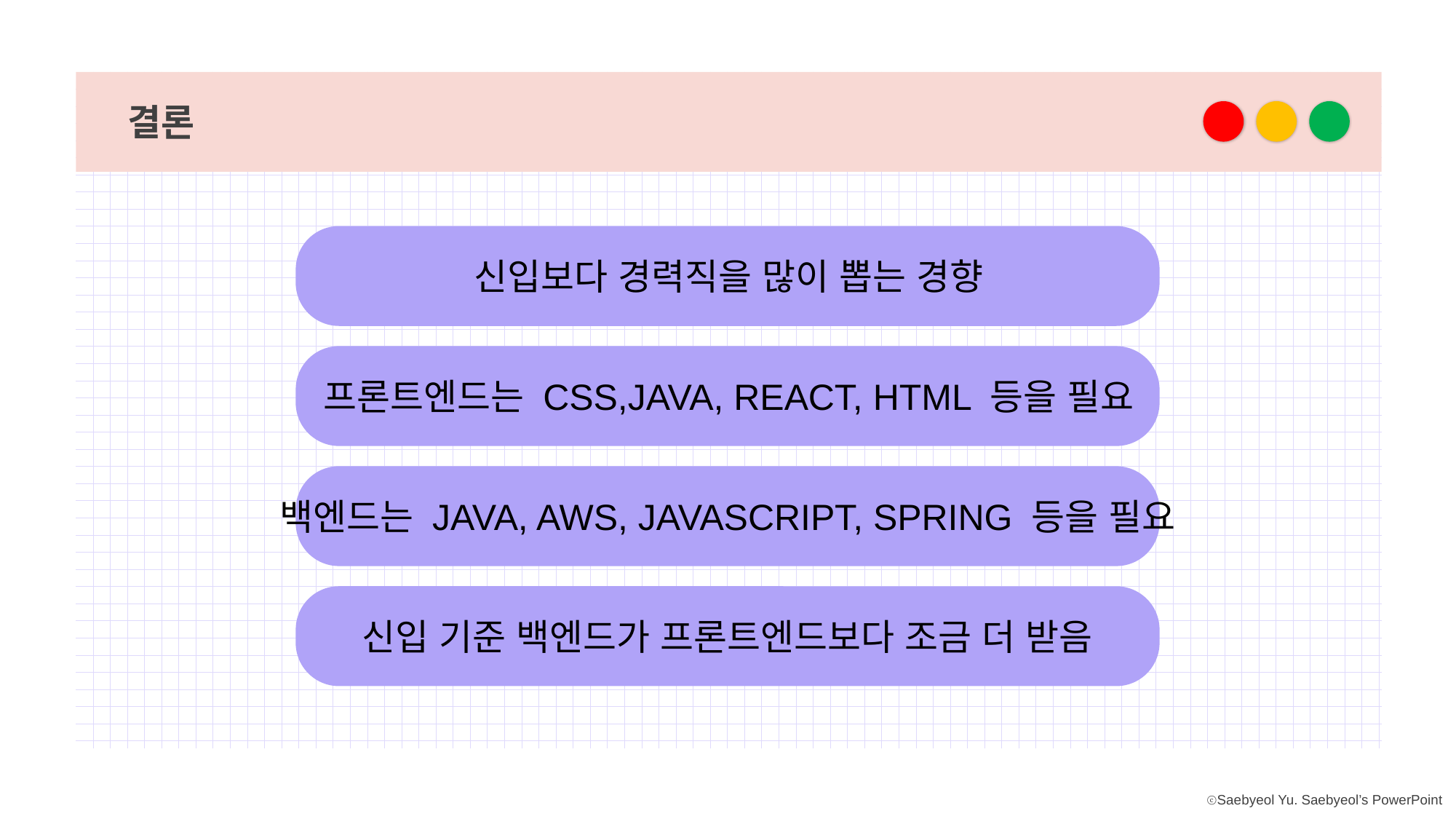

결론

신입보다 경력직을 많이 뽑는 경향

프론트엔드는 CSS,JAVA, REACT, HTML 등을 필요

백엔드는 JAVA, AWS, JAVASCRIPT, SPRING 등을 필요

신입 기준 백엔드가 프론트엔드보다 조금 더 받음